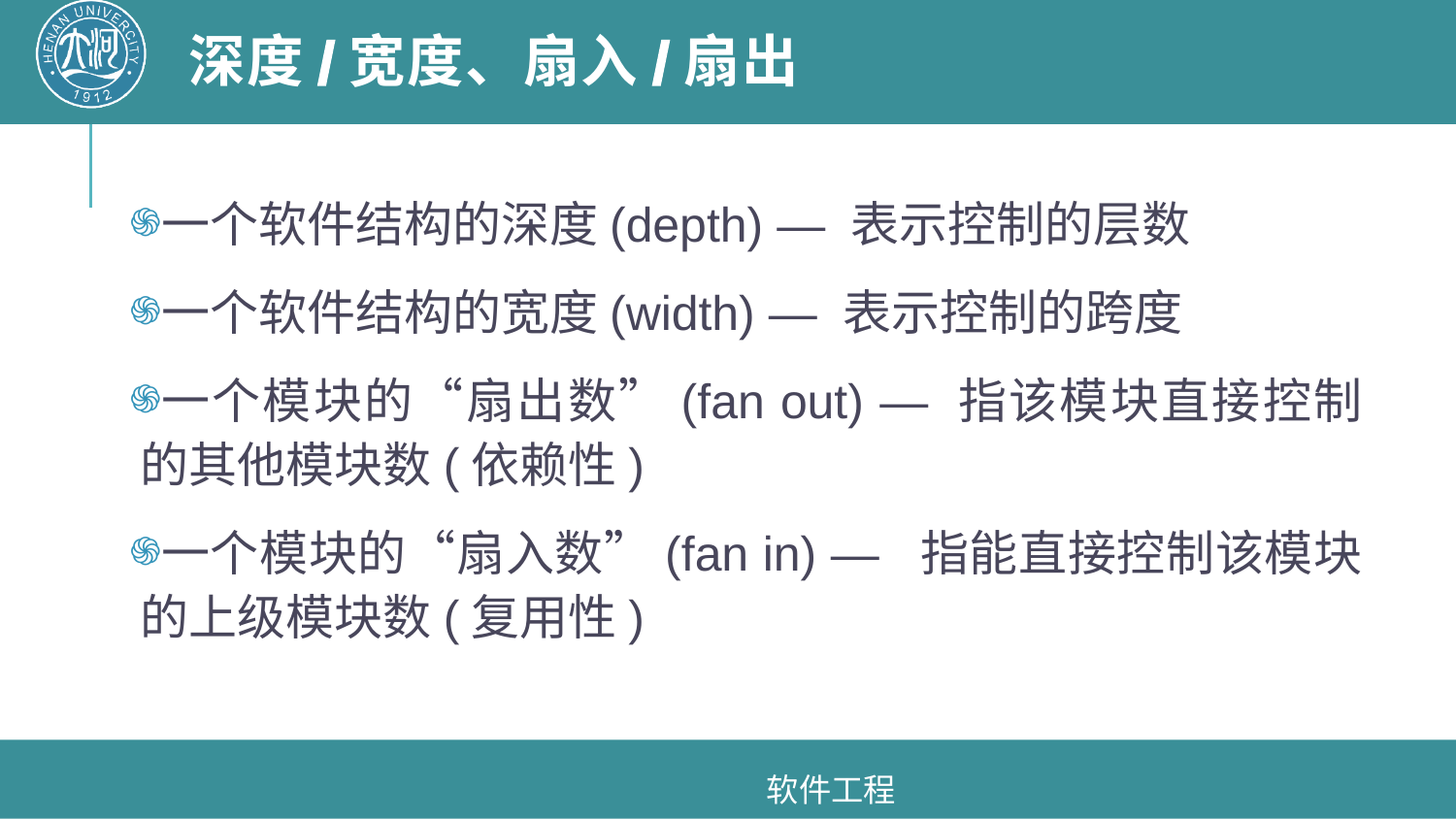

# 深度/宽度、扇入/扇出
一个软件结构的深度(depth) — 表示控制的层数
一个软件结构的宽度(width) — 表示控制的跨度
一个模块的“扇出数”(fan out) — 指该模块直接控制的其他模块数(依赖性)
一个模块的“扇入数”(fan in) —  指能直接控制该模块的上级模块数(复用性)

软件工程
183